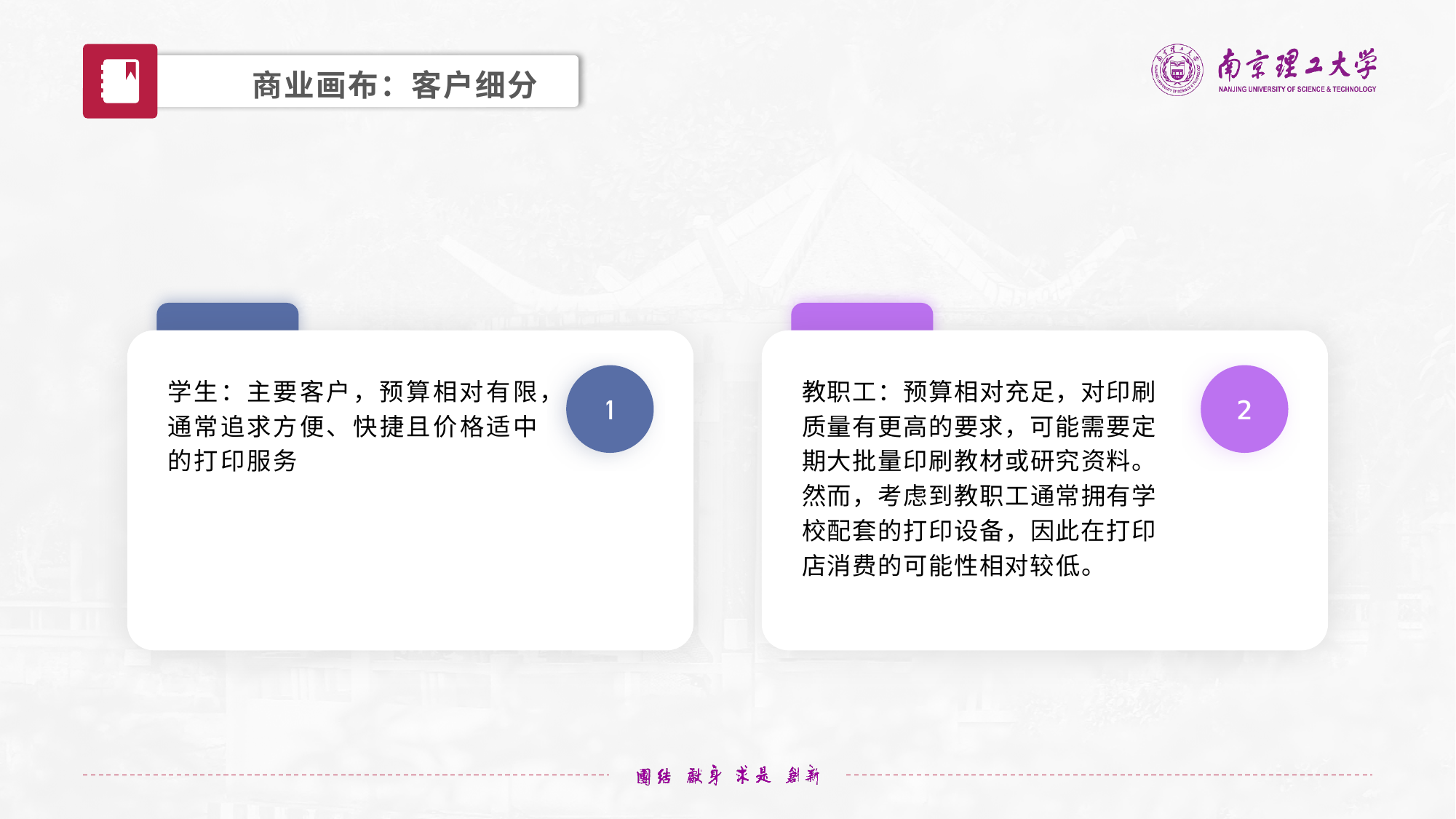

商业画布：客户细分

学生：主要客户，预算相对有限，通常追求方便、快捷且价格适中的打印服务
1
教职工：预算相对充足，对印刷质量有更高的要求，可能需要定期大批量印刷教材或研究资料。然而，考虑到教职工通常拥有学校配套的打印设备，因此在打印店消费的可能性相对较低。
2